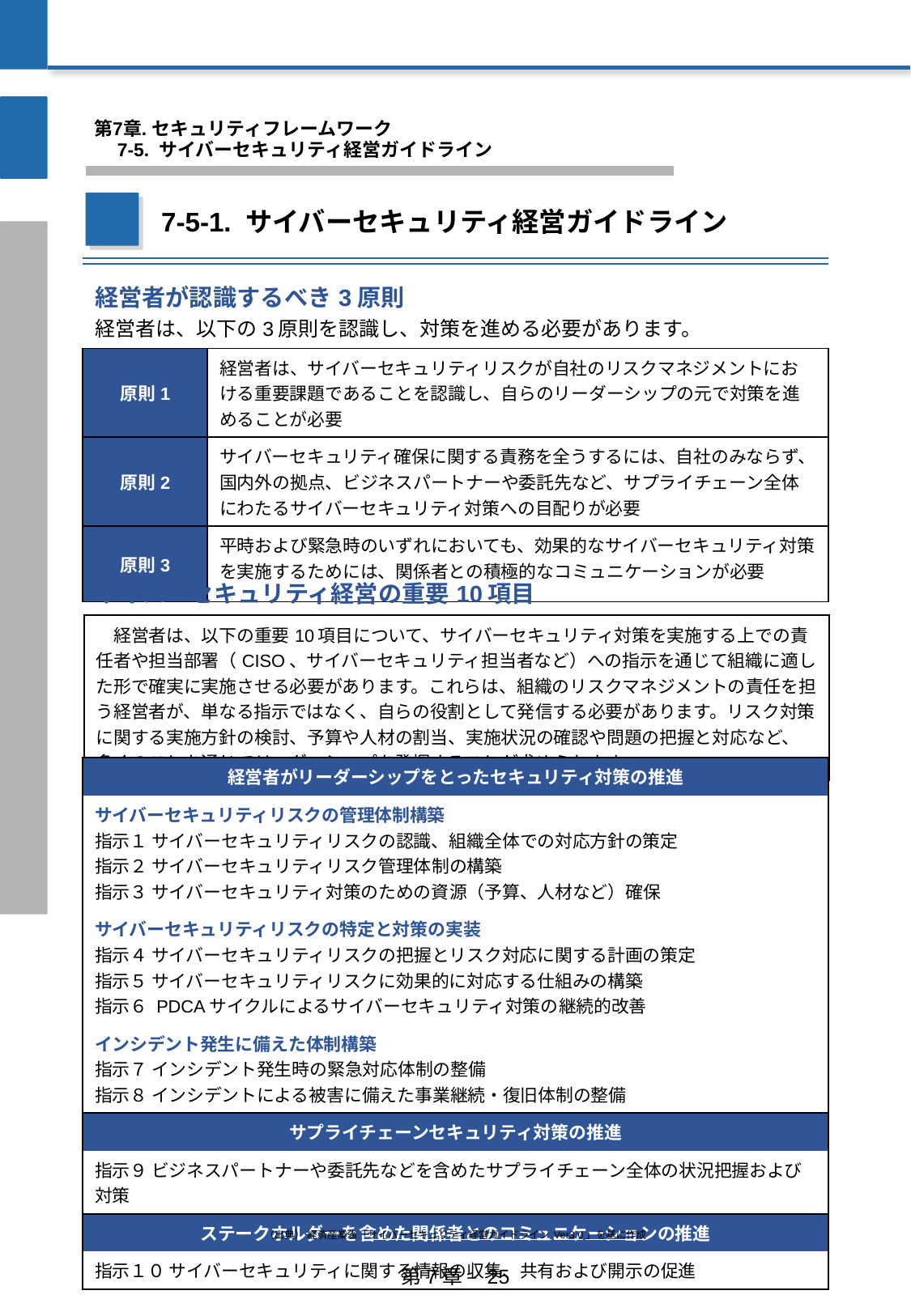

第7章. セキュリティフレームワーク
　7-5. サイバーセキュリティ経営ガイドライン
7-5-1. サイバーセキュリティ経営ガイドライン

| 経営者が認識するべき3原則 経営者は、以下の3原則を認識し、対策を進める必要があります。 |  |
| --- | --- |
| 原則1 | 経営者は、サイバーセキュリティリスクが自社のリスクマネジメントにおける重要課題であることを認識し、自らのリーダーシップの元で対策を進めることが必要 |
| 原則2 | サイバーセキュリティ確保に関する責務を全うするには、自社のみならず、国内外の拠点、ビジネスパートナーや委託先など、サプライチェーン全体にわたるサイバーセキュリティ対策への目配りが必要 |
| 原則3 | 平時および緊急時のいずれにおいても、効果的なサイバーセキュリティ対策を実施するためには、関係者との積極的なコミュニケーションが必要 |
| サイバーセキュリティ経営の重要10項目 |
| --- |
| 経営者は、以下の重要10項目について、サイバーセキュリティ対策を実施する上での責任者や担当部署（CISO、サイバーセキュリティ担当者など）への指示を通じて組織に適した形で確実に実施させる必要があります。これらは、組織のリスクマネジメントの責任を担う経営者が、単なる指示ではなく、自らの役割として発信する必要があります。リスク対策に関する実施方針の検討、予算や人材の割当、実施状況の確認や問題の把握と対応など、多くのことを通じてリーダーシップを発揮することが求められます。 |
| 経営者がリーダーシップをとったセキュリティ対策の推進 |
| --- |
| サイバーセキュリティリスクの管理体制構築 指示１ サイバーセキュリティリスクの認識、組織全体での対応方針の策定 指示２ サイバーセキュリティリスク管理体制の構築 指示３ サイバーセキュリティ対策のための資源（予算、人材など）確保 |
| サイバーセキュリティリスクの特定と対策の実装 指示４ サイバーセキュリティリスクの把握とリスク対応に関する計画の策定 指示５ サイバーセキュリティリスクに効果的に対応する仕組みの構築 指示６ PDCAサイクルによるサイバーセキュリティ対策の継続的改善 |
| インシデント発生に備えた体制構築 指示７ インシデント発生時の緊急対応体制の整備 指示８ インシデントによる被害に備えた事業継続・復旧体制の整備 |
| サプライチェーンセキュリティ対策の推進 |
| 指示９ ビジネスパートナーや委託先などを含めたサプライチェーン全体の状況把握および対策 |
| ステークホルダーを含めた関係者とのコミュニケーションの推進 |
| 指示１０ サイバーセキュリティに関する情報の収集、共有および開示の促進 |
（出典） 経済産業省「サイバーセキュリティ経営ガイドライン Ver3.0」を基に作成
第7章 – 25